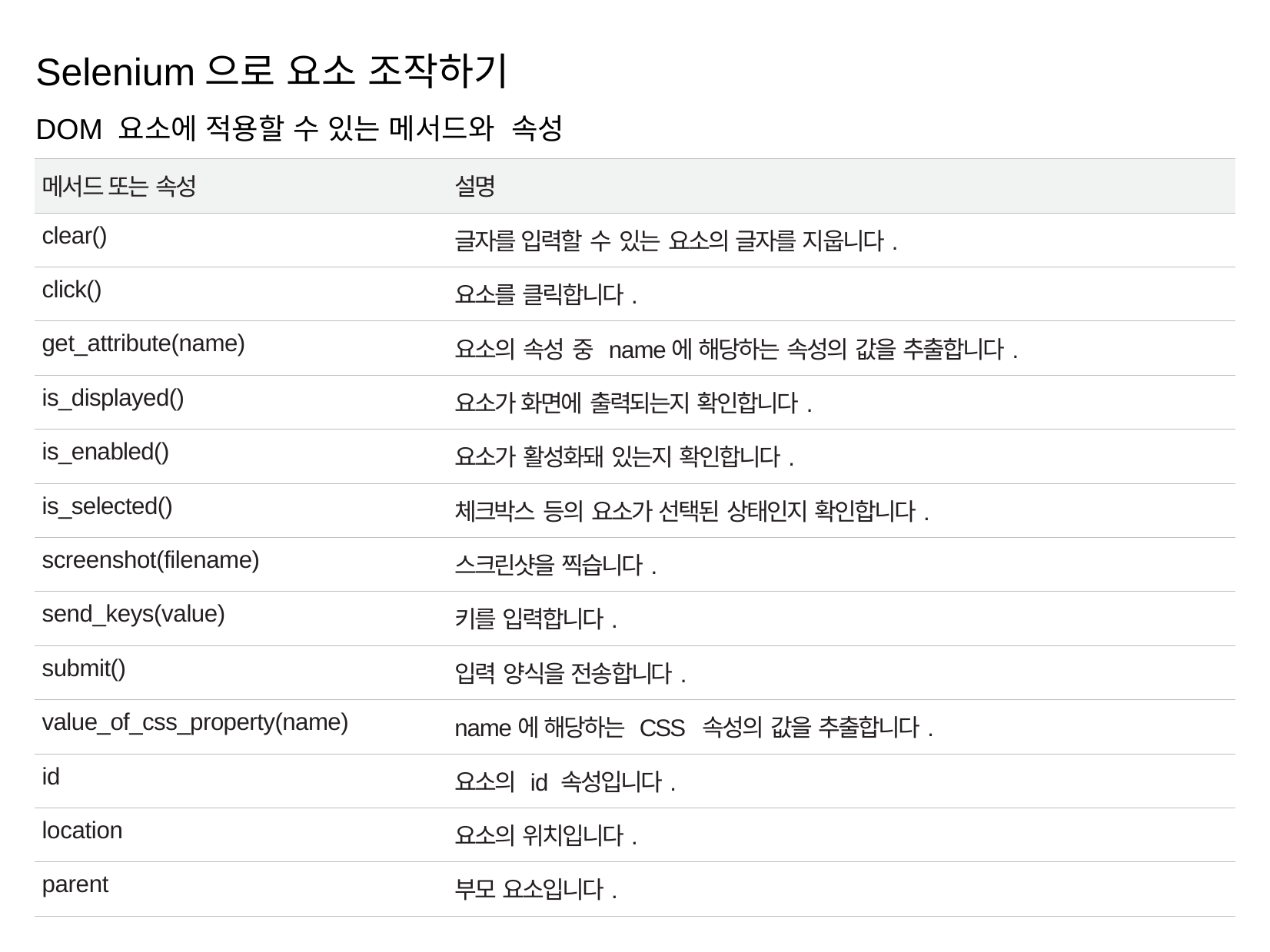

Selenium으로 요소 조작하기
DOM 요소에 적용할 수 있는 메서드와  속성

| 메서드 또는 속성 | 설명 |
| --- | --- |
| clear() | 글자를 입력할 수 있는 요소의 글자를 지웁니다. |
| click() | 요소를 클릭합니다. |
| get\_attribute(name) | 요소의 속성 중 name에 해당하는 속성의 값을 추출합니다. |
| is\_displayed() | 요소가 화면에 출력되는지 확인합니다. |
| is\_enabled() | 요소가 활성화돼 있는지 확인합니다. |
| is\_selected() | 체크박스 등의 요소가 선택된 상태인지 확인합니다. |
| screenshot(filename) | 스크린샷을 찍습니다. |
| send\_keys(value) | 키를 입력합니다. |
| submit() | 입력 양식을 전송합니다. |
| value\_of\_css\_property(name) | name에 해당하는 CSS 속성의 값을 추출합니다. |
| id | 요소의 id 속성입니다. |
| location | 요소의 위치입니다. |
| parent | 부모 요소입니다. |